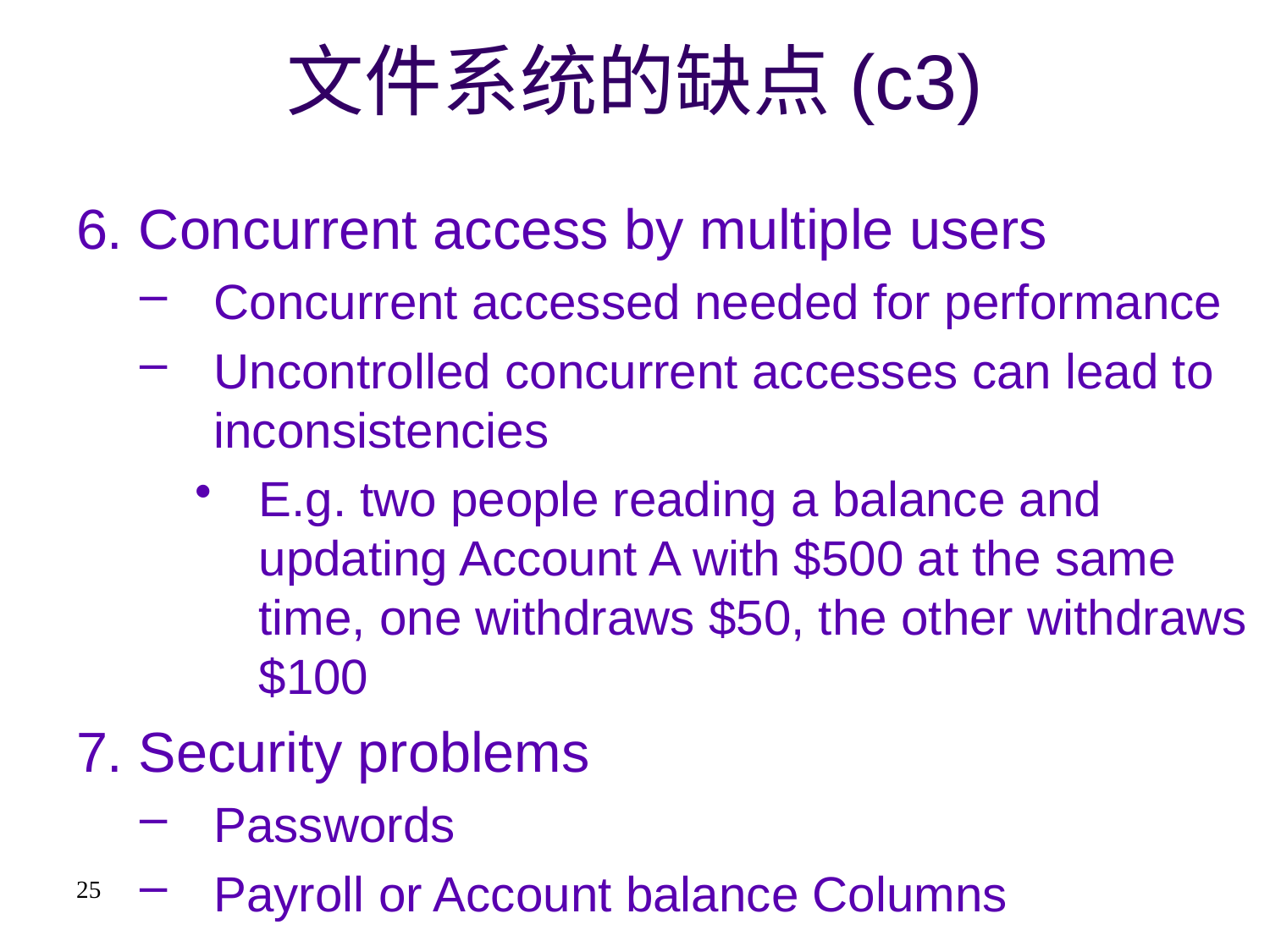

# 文件系统的缺点(c3)
6. Concurrent access by multiple users
Concurrent accessed needed for performance
Uncontrolled concurrent accesses can lead to inconsistencies
E.g. two people reading a balance and updating Account A with $500 at the same time, one withdraws $50, the other withdraws $100
7. Security problems
Passwords
Payroll or Account balance Columns
25